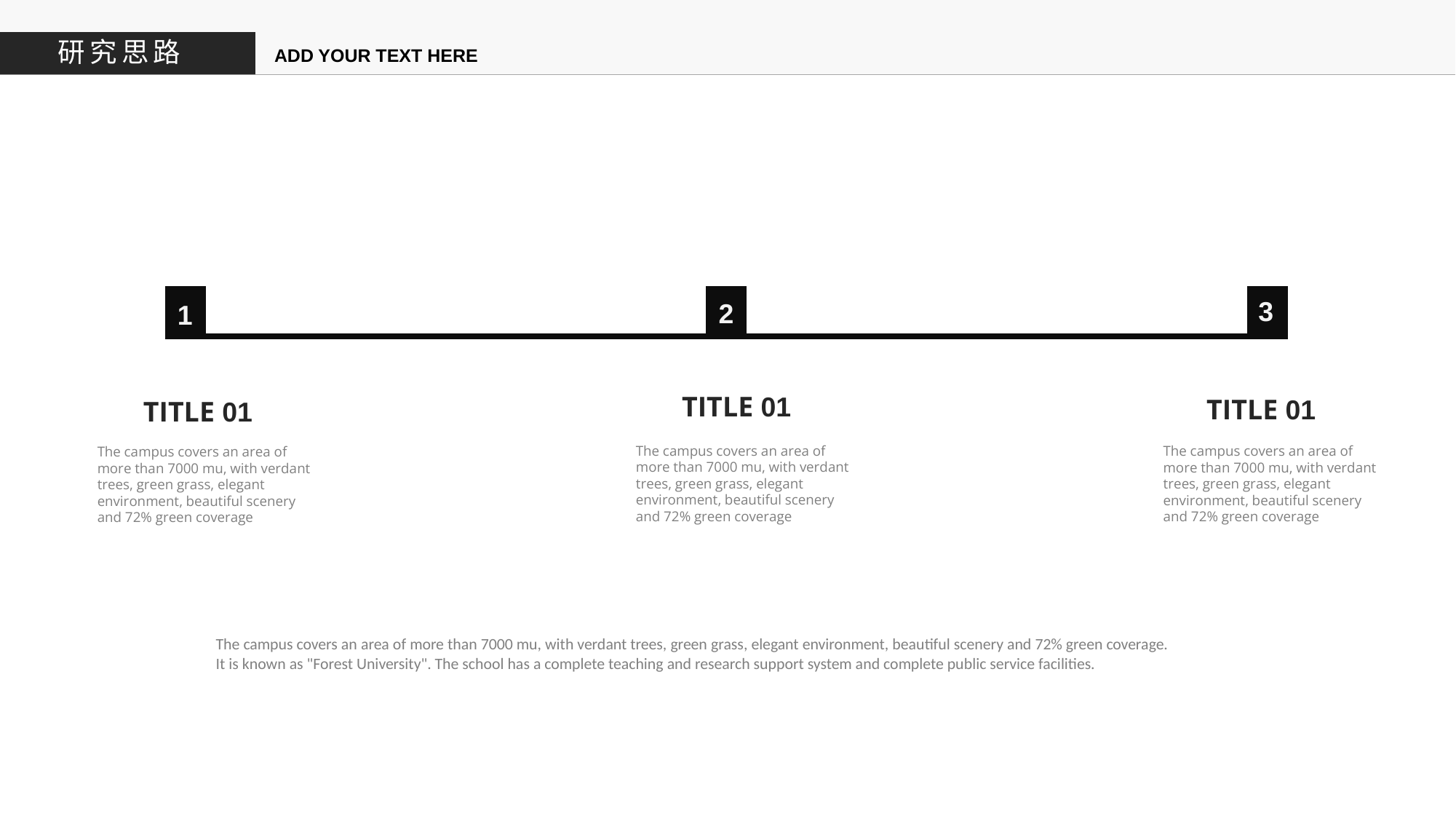

研究思路
ADD YOUR TEXT HERE

3
2
1

TITLE 01
TITLE 01
TITLE 01
The campus covers an area of more than 7000 mu, with verdant trees, green grass, elegant environment, beautiful scenery and 72% green coverage
The campus covers an area of more than 7000 mu, with verdant trees, green grass, elegant environment, beautiful scenery and 72% green coverage
The campus covers an area of more than 7000 mu, with verdant trees, green grass, elegant environment, beautiful scenery and 72% green coverage
The campus covers an area of more than 7000 mu, with verdant trees, green grass, elegant environment, beautiful scenery and 72% green coverage. It is known as "Forest University". The school has a complete teaching and research support system and complete public service facilities.